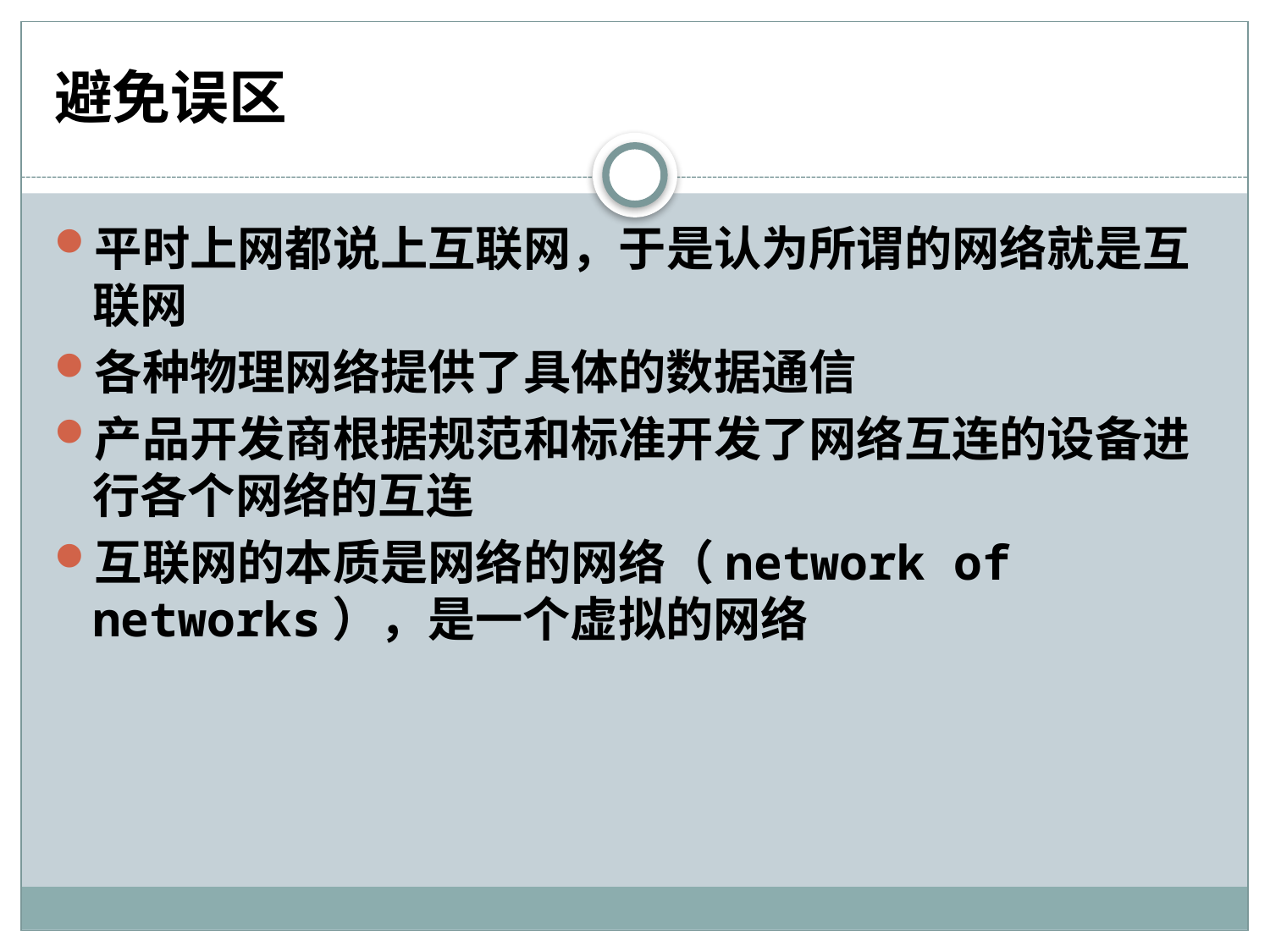

# 避免误区
平时上网都说上互联网，于是认为所谓的网络就是互联网
各种物理网络提供了具体的数据通信
产品开发商根据规范和标准开发了网络互连的设备进行各个网络的互连
互联网的本质是网络的网络（network of networks），是一个虚拟的网络